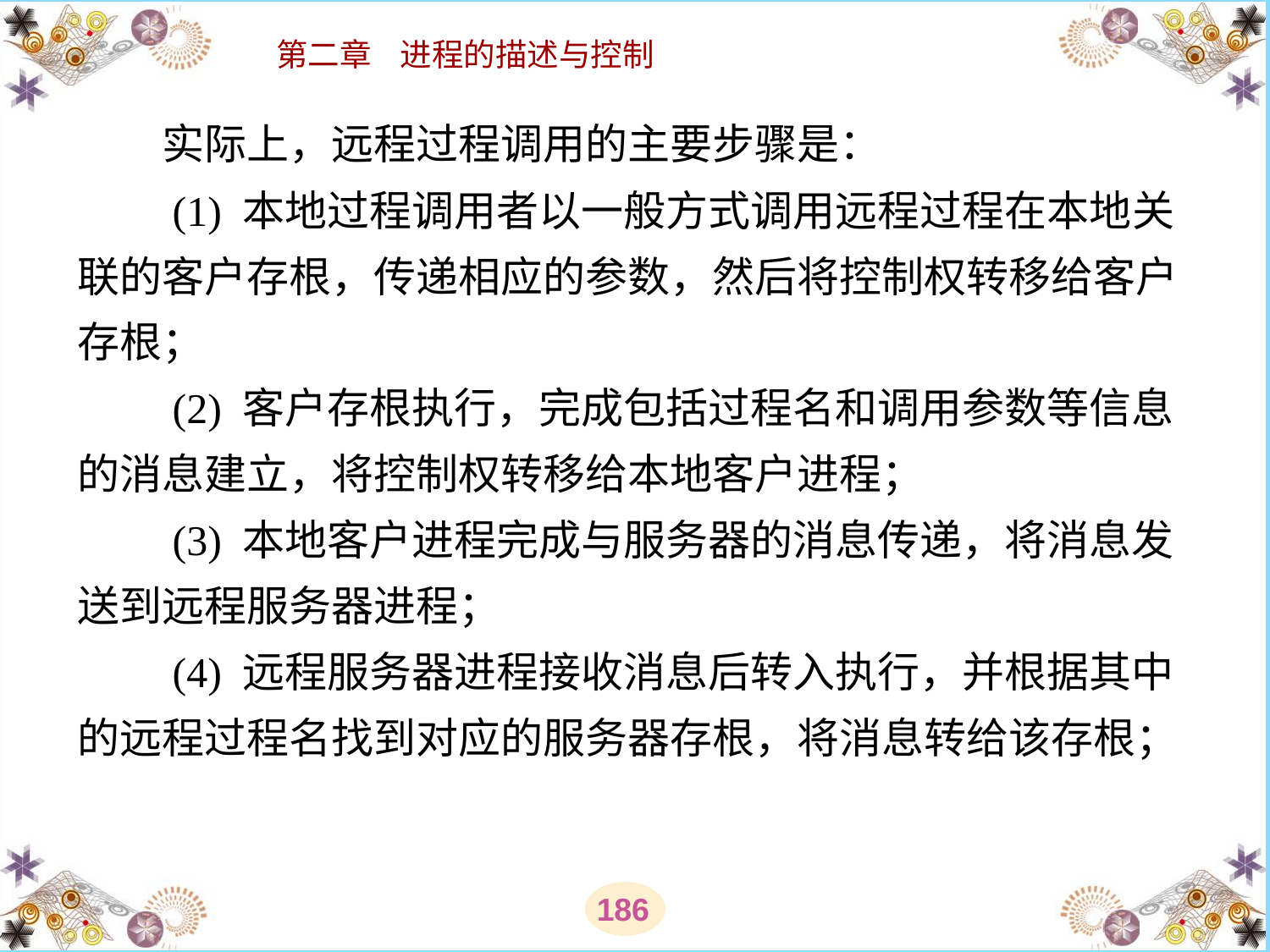

# 实际上，远程过程调用的主要步骤是： 　　(1) 本地过程调用者以一般方式调用远程过程在本地关联的客户存根，传递相应的参数，然后将控制权转移给客户存根； 　　(2) 客户存根执行，完成包括过程名和调用参数等信息的消息建立，将控制权转移给本地客户进程； 　　(3) 本地客户进程完成与服务器的消息传递，将消息发送到远程服务器进程； 　　(4) 远程服务器进程接收消息后转入执行，并根据其中的远程过程名找到对应的服务器存根，将消息转给该存根；